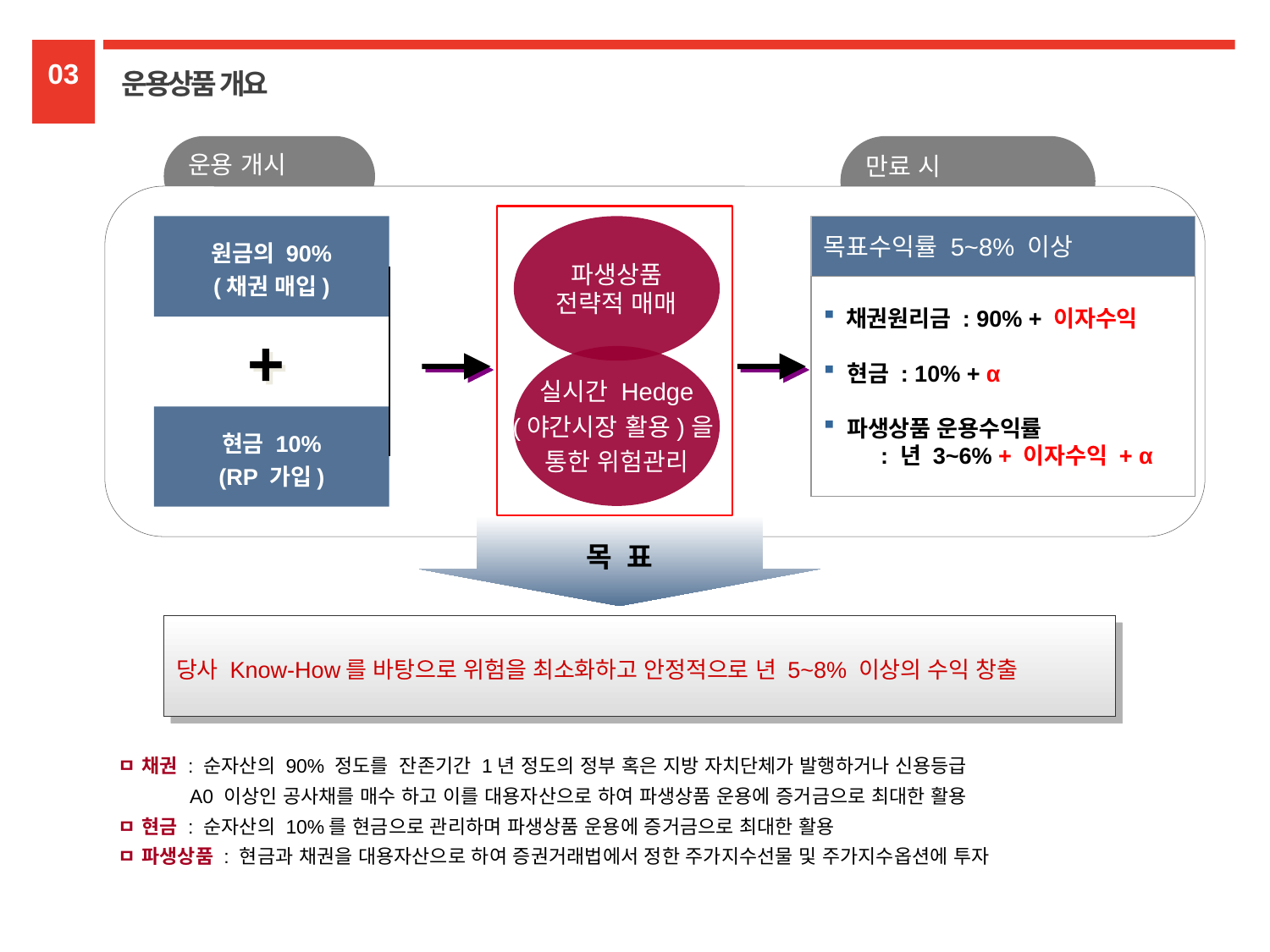

03
운용상품 개요
운용 개시
만료 시

파생상품
전략적 매매
원금의 90%
(채권 매입)
목표수익률 5~8% 이상
 채권원리금 : 90% + 이자수익
 현금 : 10% + α
 파생상품 운용수익률
         : 년 3~6% + 이자수익 + α

+
실시간 Hedge
(야간시장 활용)을
통한 위험관리

현금 10%
(RP 가입)
목  표
당사 Know-How를 바탕으로 위험을 최소화하고 안정적으로 년 5~8% 이상의 수익 창출
ㅁ 채권 : 순자산의 90% 정도를  잔존기간 1년 정도의 정부 혹은 지방 자치단체가 발행하거나 신용등급
             A0 이상인 공사채를 매수 하고 이를 대용자산으로 하여 파생상품 운용에 증거금으로 최대한 활용
ㅁ 현금 : 순자산의 10%를 현금으로 관리하며 파생상품 운용에 증거금으로 최대한 활용
ㅁ 파생상품 : 현금과 채권을 대용자산으로 하여 증권거래법에서 정한 주가지수선물 및 주가지수옵션에 투자